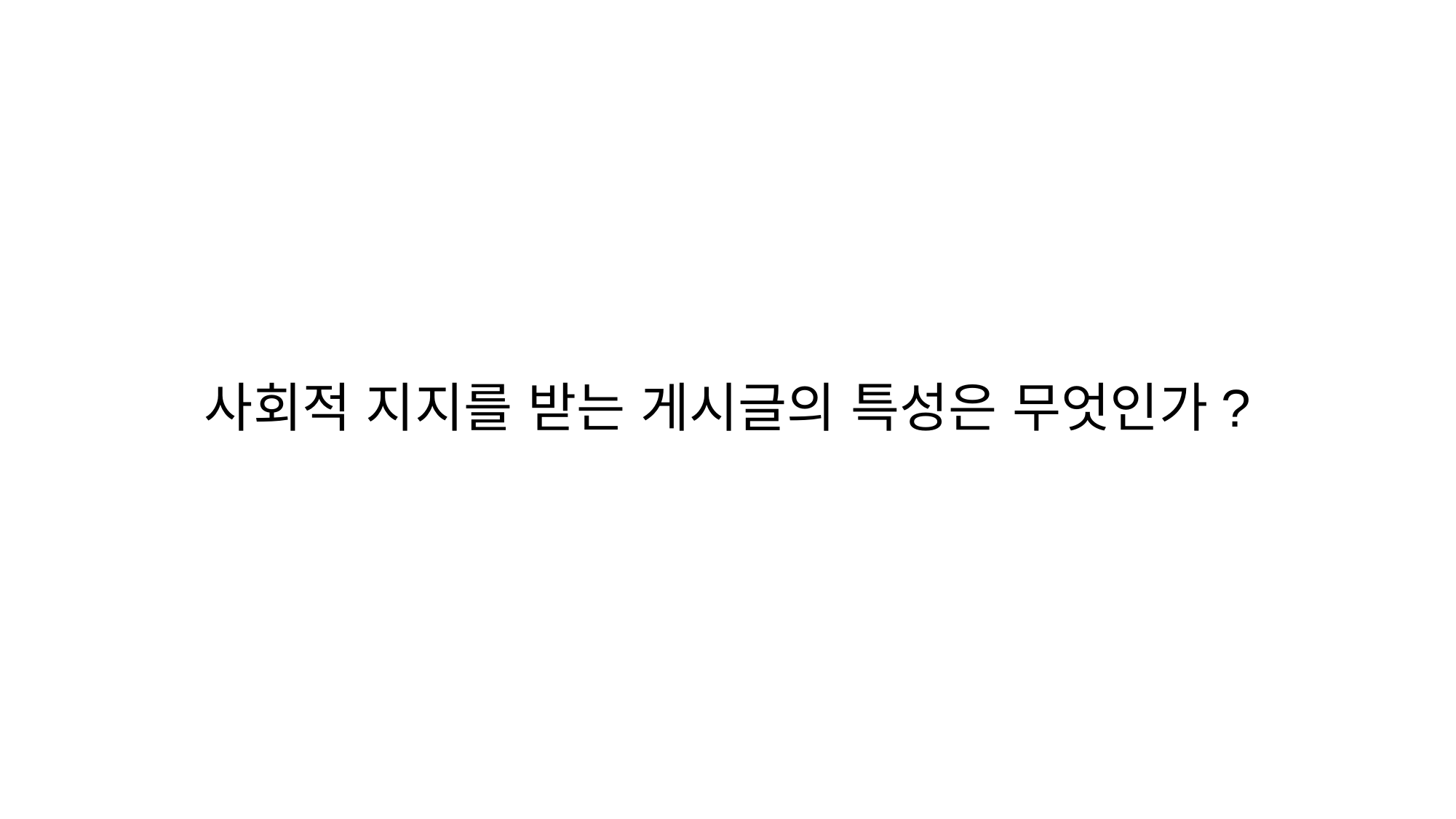

# 사회적 지지를 받는 게시글의 특성은 무엇인가?